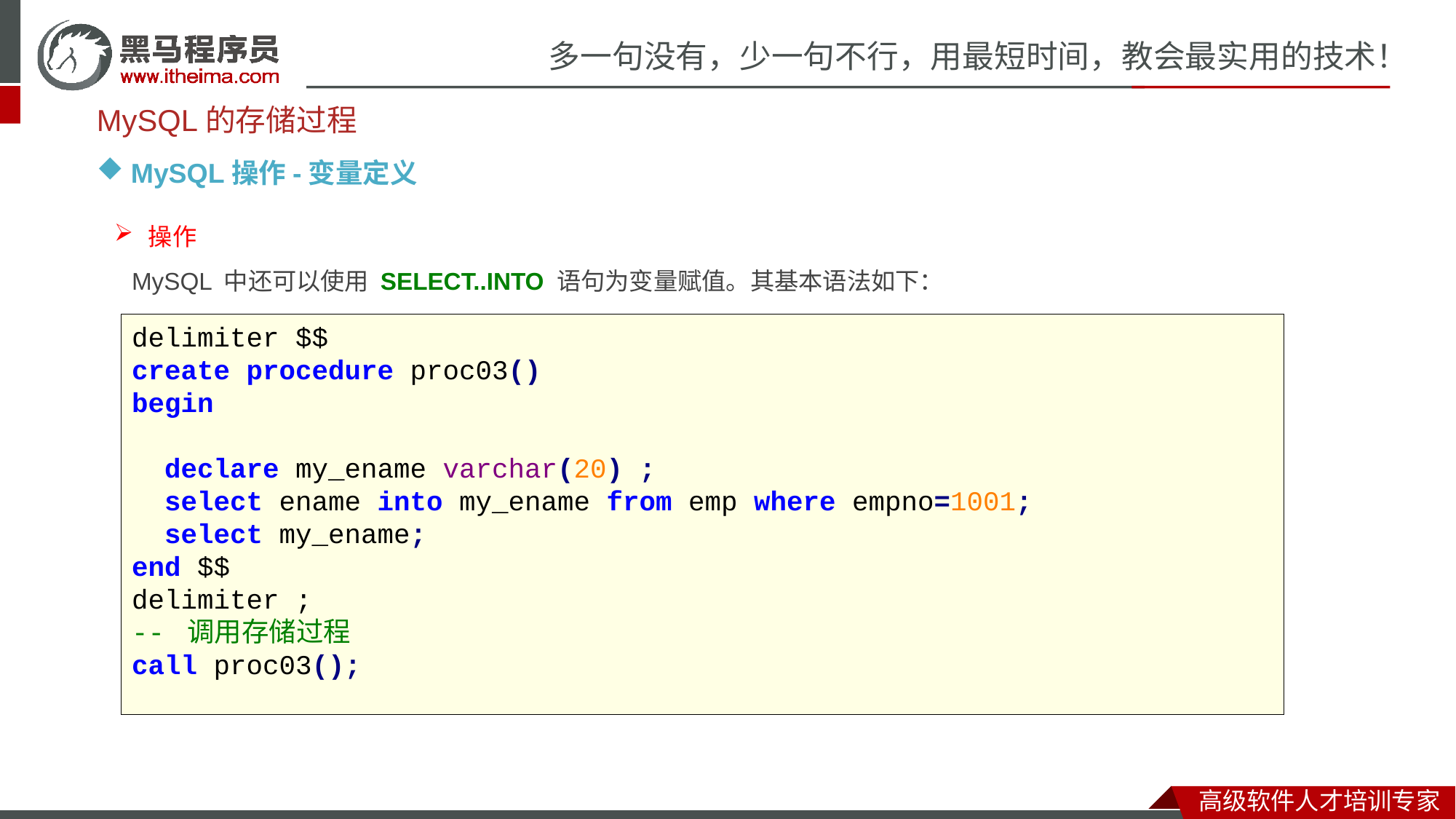

MySQL的存储过程
MySQL操作-变量定义
操作
MySQL 中还可以使用 SELECT..INTO 语句为变量赋值。其基本语法如下：
delimiter $$
create procedure proc03()
begin

  declare my_ename varchar(20) ;
  select ename into my_ename from emp where empno=1001;
  select my_ename;
end $$
delimiter ;
-- 调用存储过程
call proc03();